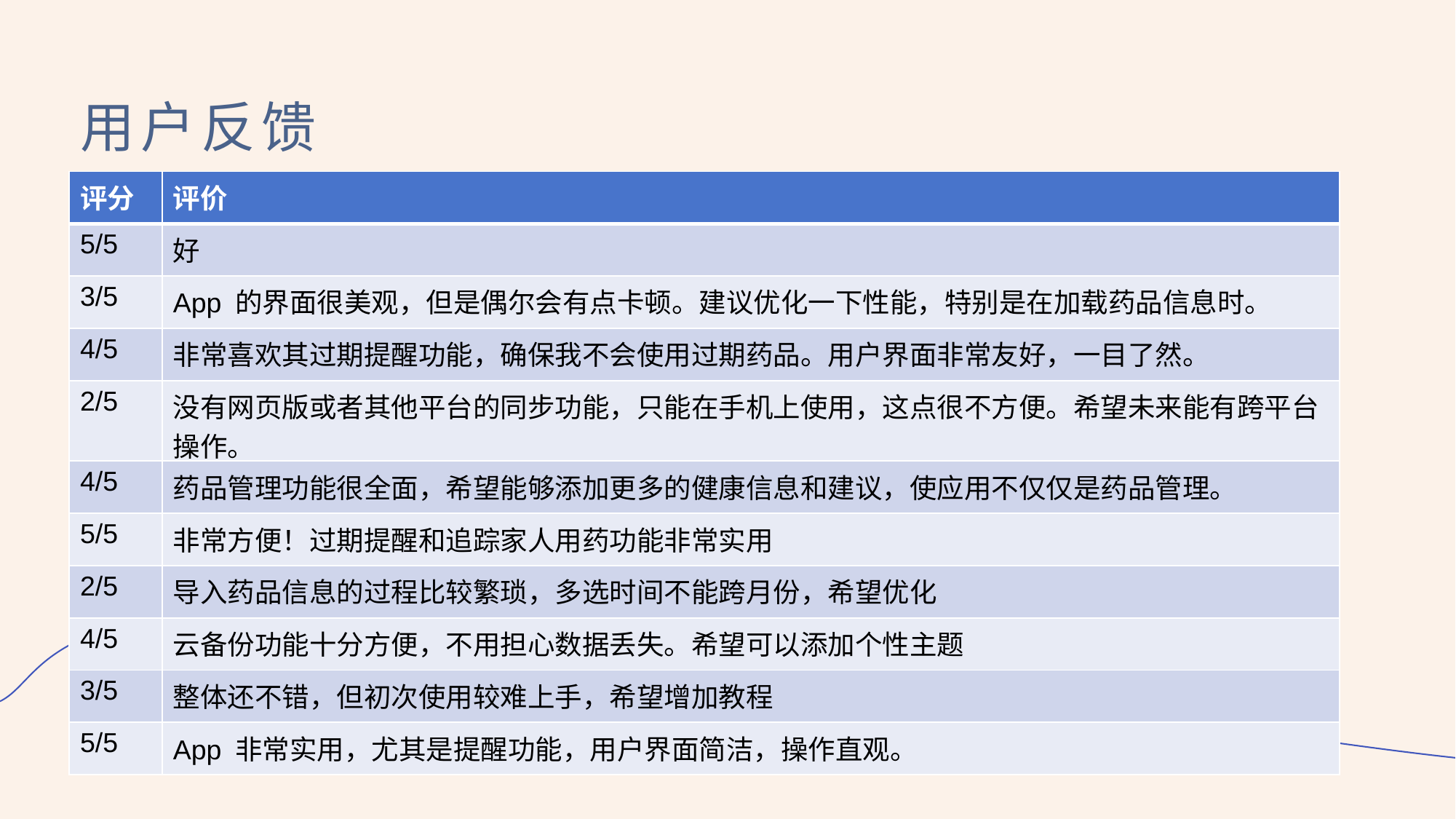

用户反馈
| 评分 | 评价 |
| --- | --- |
| 5/5 | 好 |
| 3/5 | App 的界面很美观，但是偶尔会有点卡顿。建议优化一下性能，特别是在加载药品信息时。 |
| 4/5 | 非常喜欢其过期提醒功能，确保我不会使用过期药品。用户界面非常友好，一目了然。 |
| 2/5 | 没有网页版或者其他平台的同步功能，只能在手机上使用，这点很不方便。希望未来能有跨平台操作。 |
| 4/5 | 药品管理功能很全面，希望能够添加更多的健康信息和建议，使应用不仅仅是药品管理。 |
| 5/5 | 非常方便！过期提醒和追踪家人用药功能非常实用 |
| 2/5 | 导入药品信息的过程比较繁琐，多选时间不能跨月份，希望优化 |
| 4/5 | 云备份功能十分方便，不用担心数据丢失。希望可以添加个性主题 |
| 3/5 | 整体还不错，但初次使用较难上手，希望增加教程 |
| 5/5 | App 非常实用，尤其是提醒功能，用户界面简洁，操作直观。 |